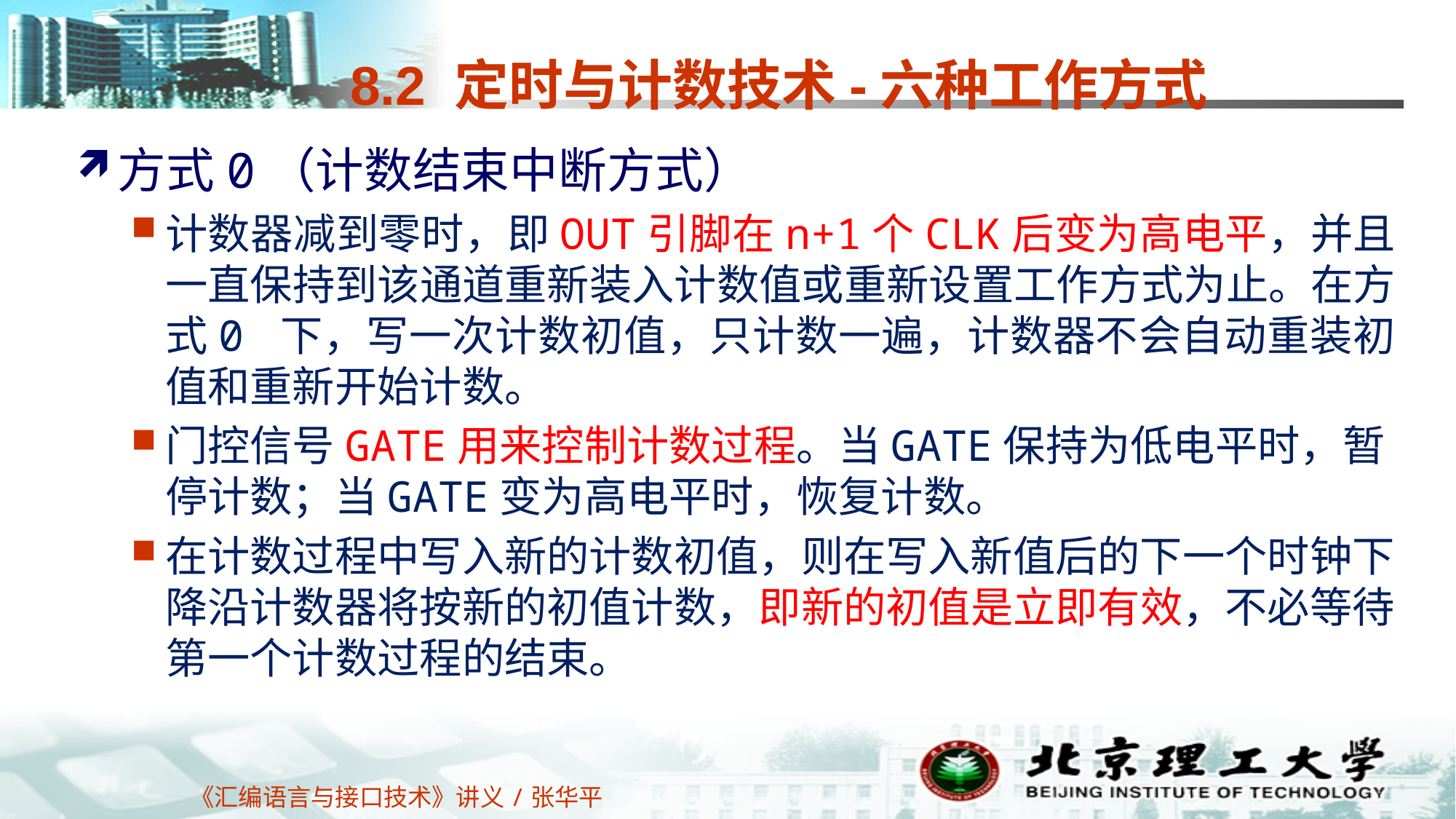

# 8.2 定时与计数技术-六种工作方式
方式0（计数结束中断方式）
计数器减到零时，即OUT引脚在n+1个CLK后变为高电平，并且一直保持到该通道重新装入计数值或重新设置工作方式为止。在方式0 下，写一次计数初值，只计数一遍，计数器不会自动重装初值和重新开始计数。
门控信号GATE用来控制计数过程。当GATE保持为低电平时，暂停计数；当GATE变为高电平时，恢复计数。
在计数过程中写入新的计数初值，则在写入新值后的下一个时钟下降沿计数器将按新的初值计数，即新的初值是立即有效，不必等待第一个计数过程的结束。